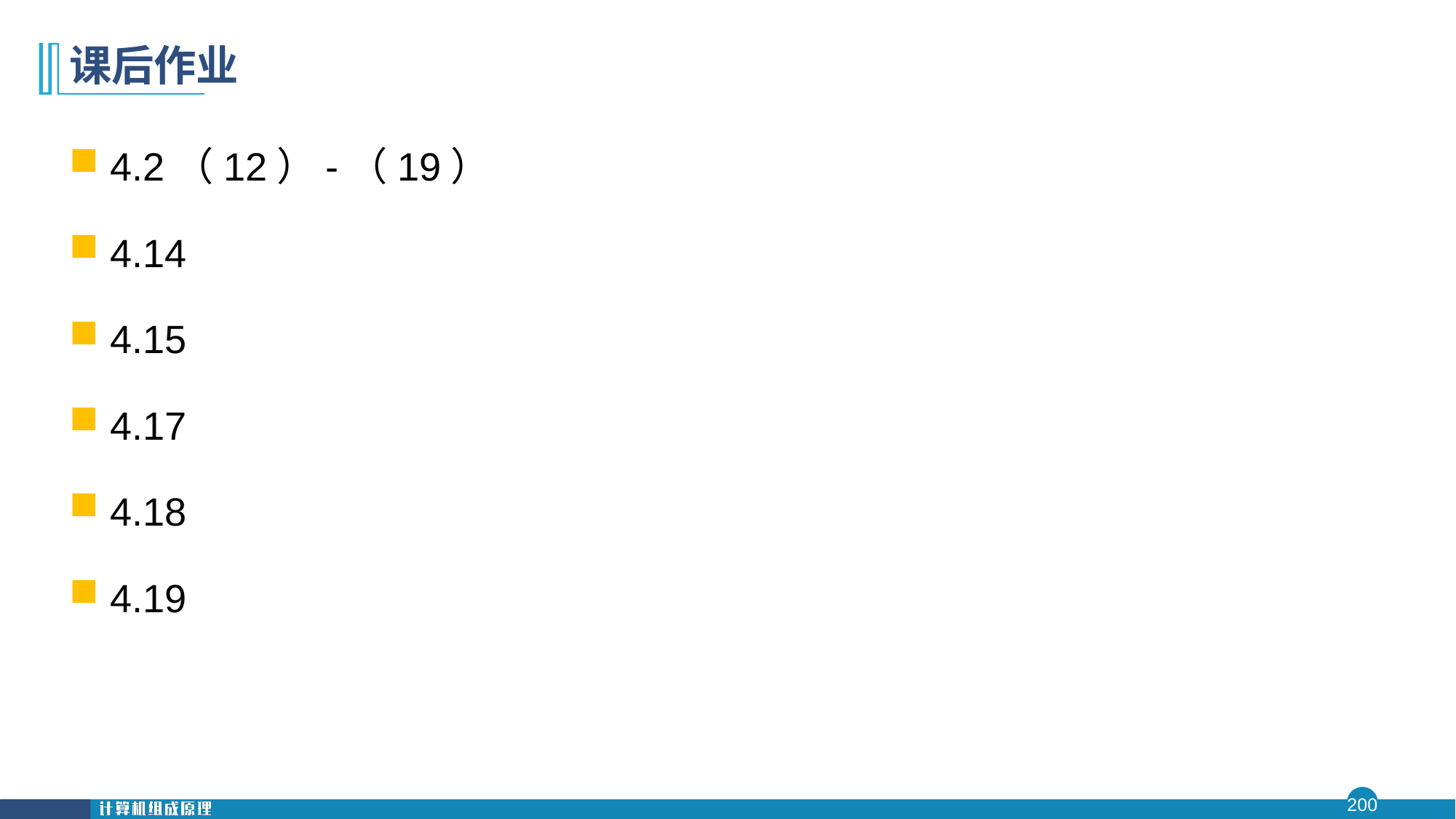

# 课后作业
4.2（12）-（19）
4.14
4.15
4.17
4.18
4.19